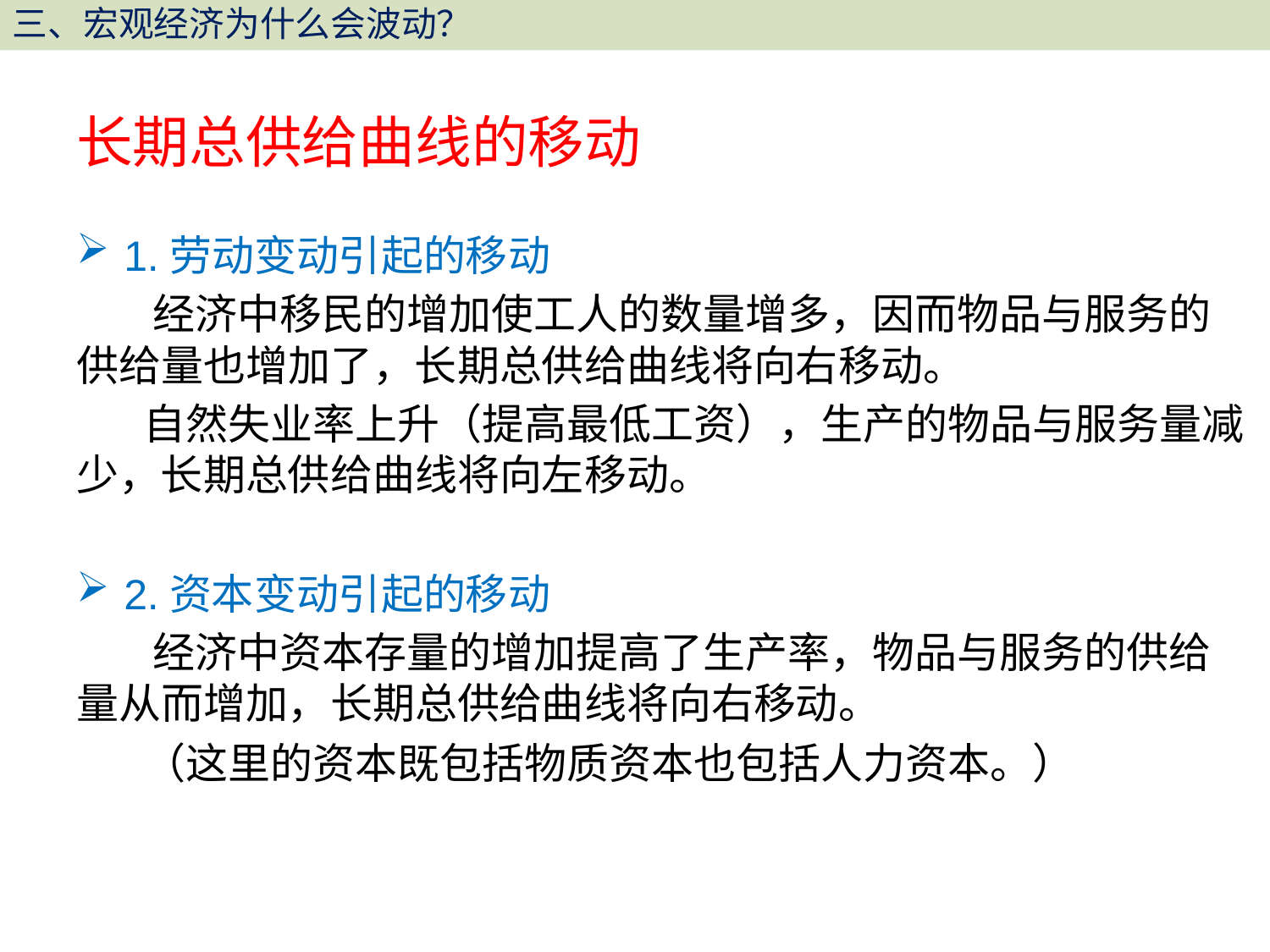

# 长期总供给曲线的移动
1.劳动变动引起的移动
       经济中移民的增加使工人的数量增多，因而物品与服务的供给量也增加了，长期总供给曲线将向右移动。
      自然失业率上升（提高最低工资），生产的物品与服务量减少，长期总供给曲线将向左移动。

2.资本变动引起的移动
       经济中资本存量的增加提高了生产率，物品与服务的供给量从而增加，长期总供给曲线将向右移动。
      （这里的资本既包括物质资本也包括人力资本。）